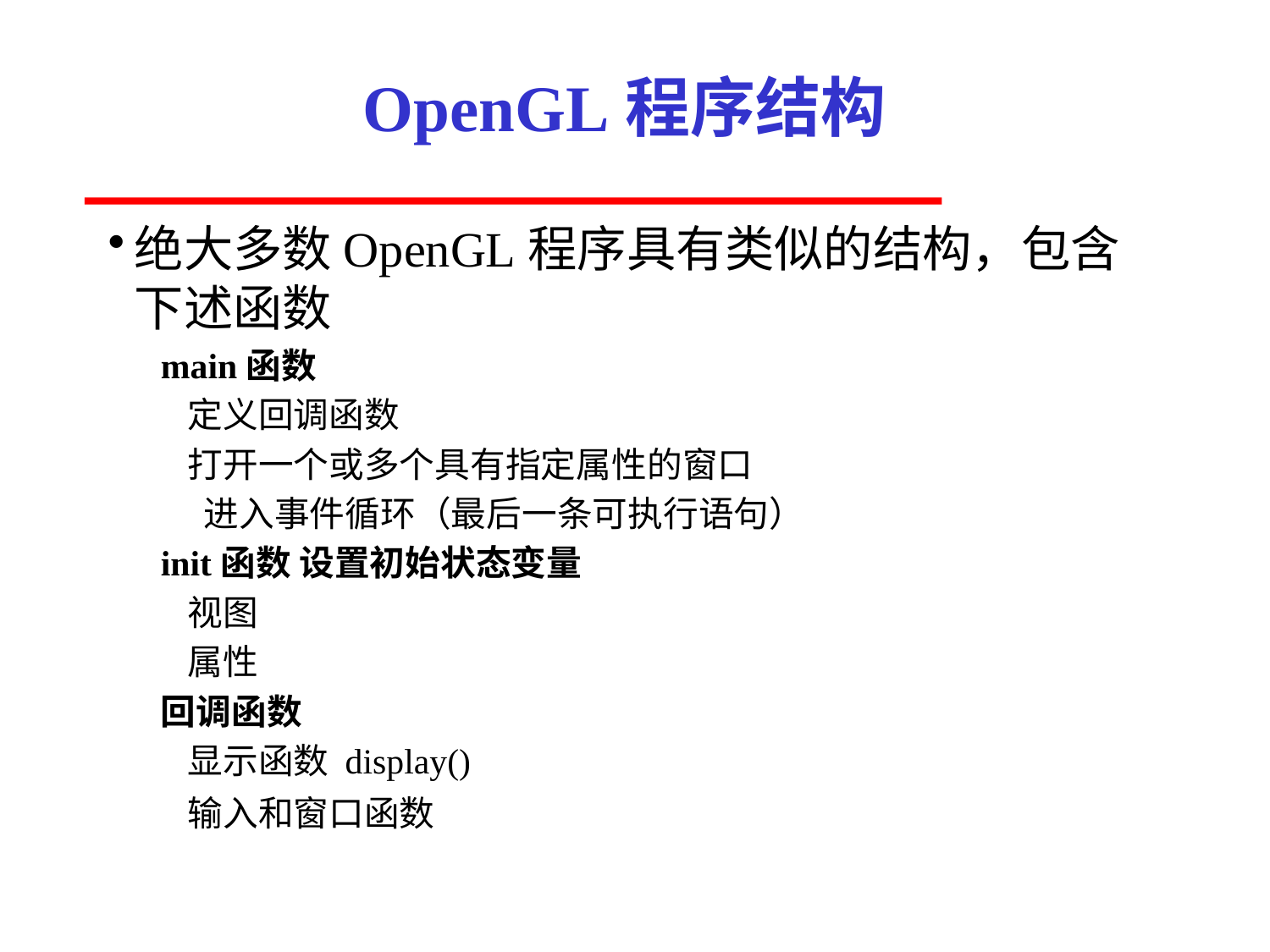

# OpenGL程序结构
绝大多数OpenGL程序具有类似的结构，包含下述函数
main函数
定义回调函数
打开一个或多个具有指定属性的窗口
 进入事件循环（最后一条可执行语句）
init函数 设置初始状态变量
视图
属性
回调函数
显示函数 display()
输入和窗口函数
58